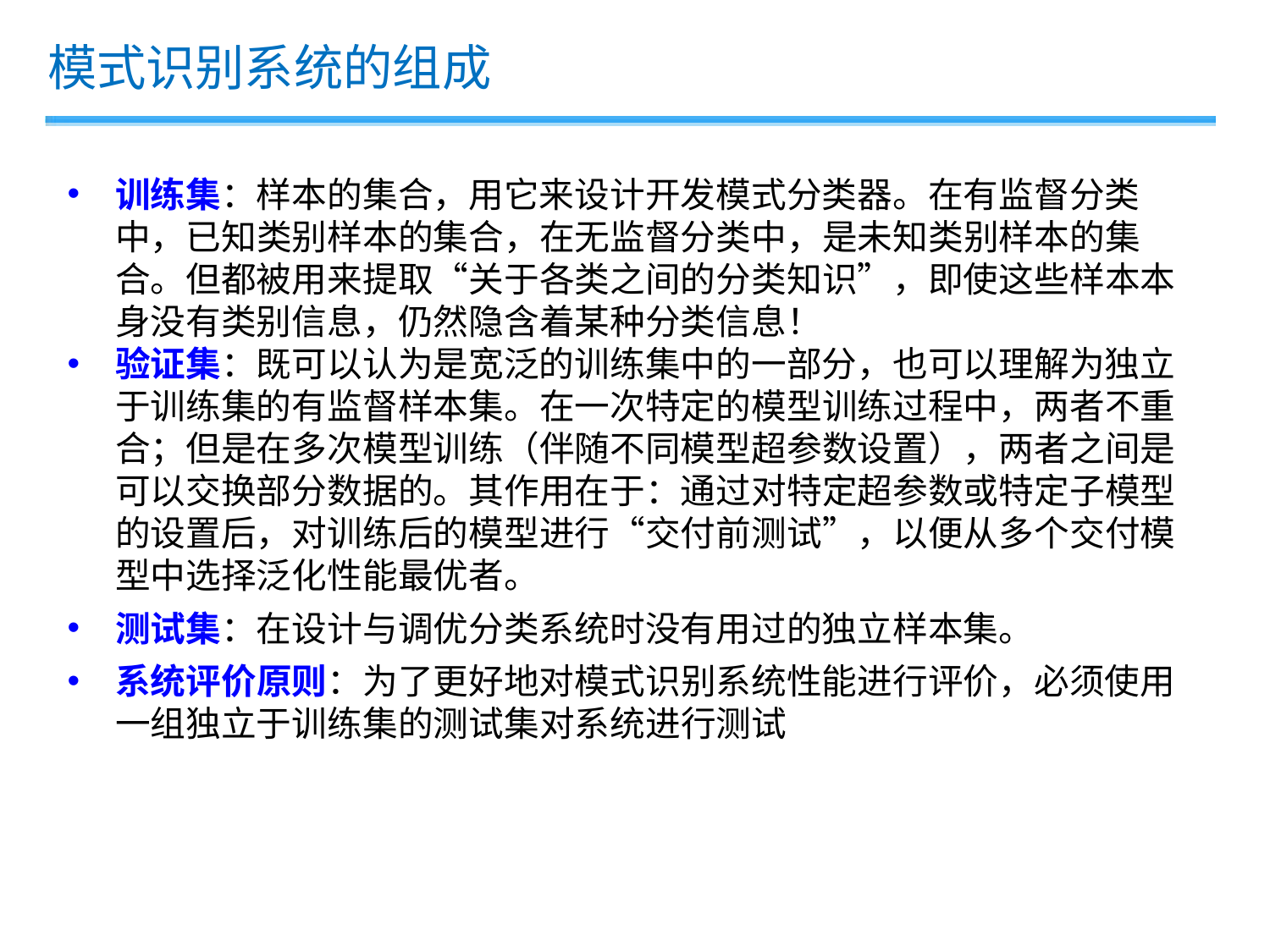

模式识别系统的组成
训练集：样本的集合，用它来设计开发模式分类器。在有监督分类中，已知类别样本的集合，在无监督分类中，是未知类别样本的集合。但都被用来提取“关于各类之间的分类知识”，即使这些样本本身没有类别信息，仍然隐含着某种分类信息！
验证集：既可以认为是宽泛的训练集中的一部分，也可以理解为独立于训练集的有监督样本集。在一次特定的模型训练过程中，两者不重合；但是在多次模型训练（伴随不同模型超参数设置），两者之间是可以交换部分数据的。其作用在于：通过对特定超参数或特定子模型的设置后，对训练后的模型进行“交付前测试”，以便从多个交付模型中选择泛化性能最优者。
测试集：在设计与调优分类系统时没有用过的独立样本集。
系统评价原则：为了更好地对模式识别系统性能进行评价，必须使用一组独立于训练集的测试集对系统进行测试